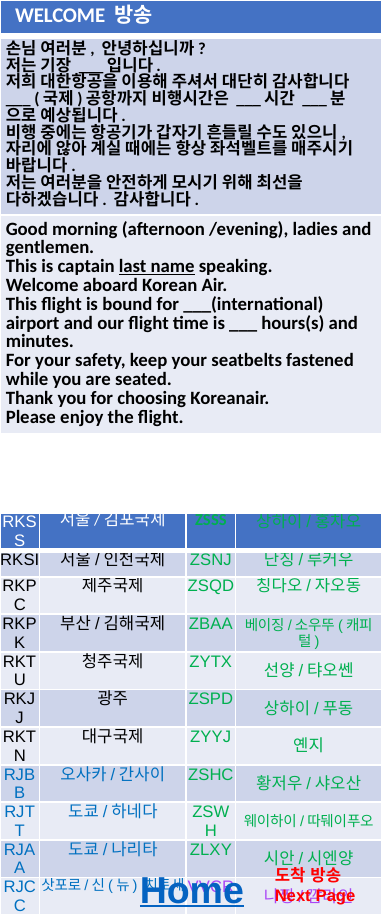

| WELCOME 방송 |
| --- |
| 손님 여러분, 안녕하십니까? 저는 기장 \_\_\_입니다. 저희 대한항공을 이용해 주셔서 대단히 감사합니다 \_\_\_ (국제)공항까지 비행시간은 \_\_\_시간 \_\_\_분 으로 예상됩니다. 비행 중에는 항공기가 갑자기 흔들릴 수도 있으니, 자리에 않아 계실 때에는 항상 좌석벨트를 매주시기 바랍니다. 저는 여러분을 안전하게 모시기 위해 최선을 다하겠습니다. 감사합니다. |
| Good morning (afternoon /evening), ladies and gentlemen. This is captain last name speaking. Welcome aboard Korean Air. This flight is bound for \_\_\_(international) airport and our flight time is \_\_\_ hours(s) and minutes. For your safety, keep your seatbelts fastened while you are seated. Thank you for choosing Koreanair. Please enjoy the flight. |
| RKSS | 서울/김포국제 | ZSSS | 상하이/홍차오 |
| --- | --- | --- | --- |
| RKSI | 서울/인천국제 | ZSNJ | 난징/루커우 |
| RKPC | 제주국제 | ZSQD | 칭다오/자오동 |
| RKPK | 부산/김해국제 | ZBAA | 베이징/소우뚜(캐피털) |
| RKTU | 청주국제 | ZYTX | 선양/탸오쎈 |
| RKJJ | 광주 | ZSPD | 상하이/푸동 |
| RKTN | 대구국제 | ZYYJ | 옌지 |
| RJBB | 오사카/간사이 | ZSHC | 황저우/샤오산 |
| RJTT | 도쿄/하네다 | ZSWH | 웨이하이/따뒈이푸오 |
| RJAA | 도쿄/나리타 | ZLXY | 시안/시엔양 |
| RJCC | 삿포로/신(뉴) 치토세 | VVCR | 나짱/깜라인 |
| RJGG | 나고야/주부(센트레아) | VVTS | 호찌민/탄소넛 |
| RJFF | 후쿠오카 | PGUM | 괌 |
도착 방송 Next Page
Home